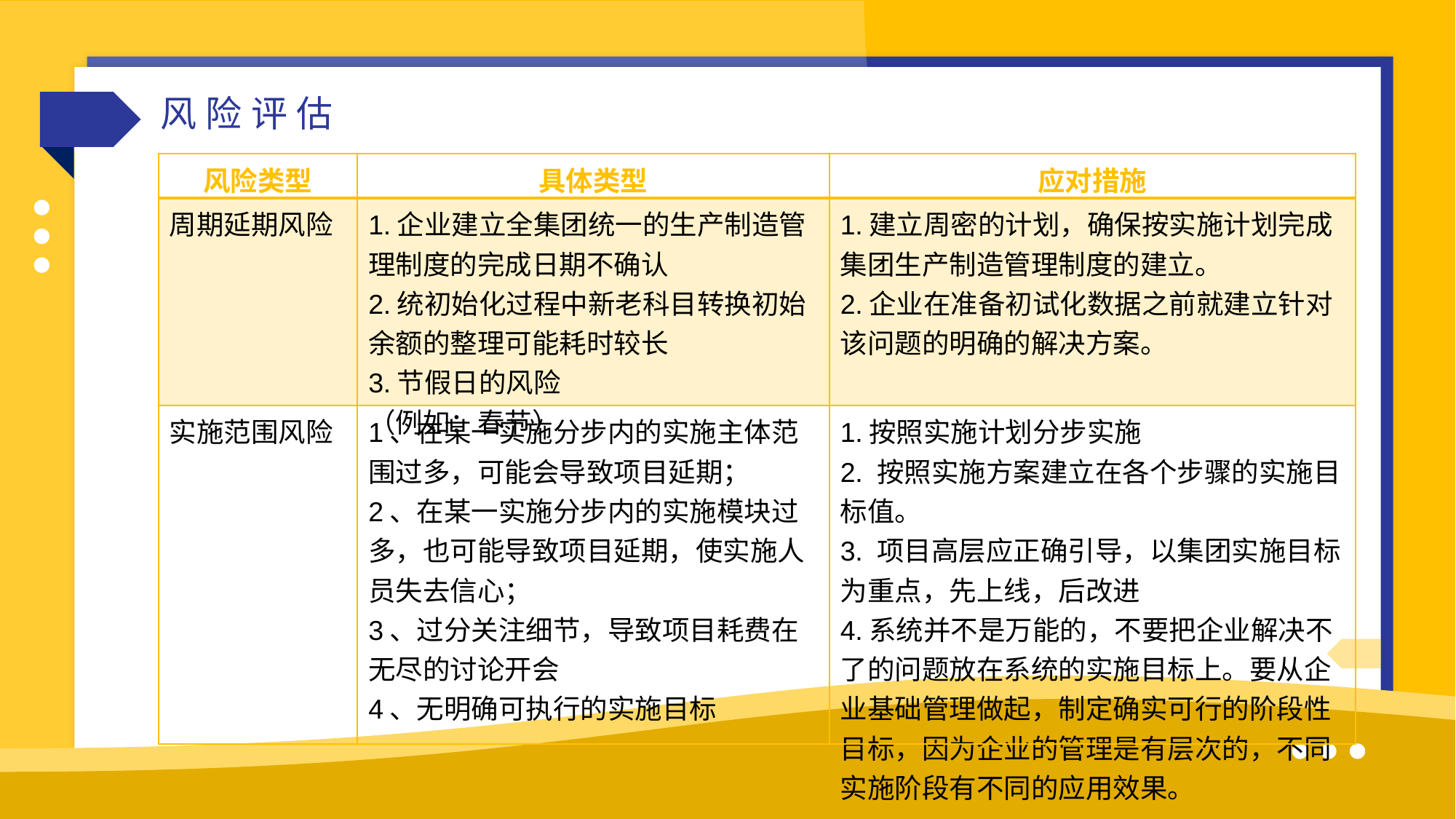

风险评估
| 风险类型 | 具体类型 | 应对措施 |
| --- | --- | --- |
| 周期延期风险 | 1.企业建立全集团统一的生产制造管理制度的完成日期不确认 2.统初始化过程中新老科目转换初始余额的整理可能耗时较长 3.节假日的风险 （例如：春节） | 1.建立周密的计划，确保按实施计划完成集团生产制造管理制度的建立。 2.企业在准备初试化数据之前就建立针对该问题的明确的解决方案。 |
| 实施范围风险 | 1、在某一实施分步内的实施主体范围过多，可能会导致项目延期； 2、在某一实施分步内的实施模块过多，也可能导致项目延期，使实施人员失去信心； 3、过分关注细节，导致项目耗费在无尽的讨论开会 4、无明确可执行的实施目标 | 1.按照实施计划分步实施 2. 按照实施方案建立在各个步骤的实施目标值。 3. 项目高层应正确引导，以集团实施目标为重点，先上线，后改进 4.系统并不是万能的，不要把企业解决不了的问题放在系统的实施目标上。要从企业基础管理做起，制定确实可行的阶段性目标，因为企业的管理是有层次的，不同实施阶段有不同的应用效果。 |